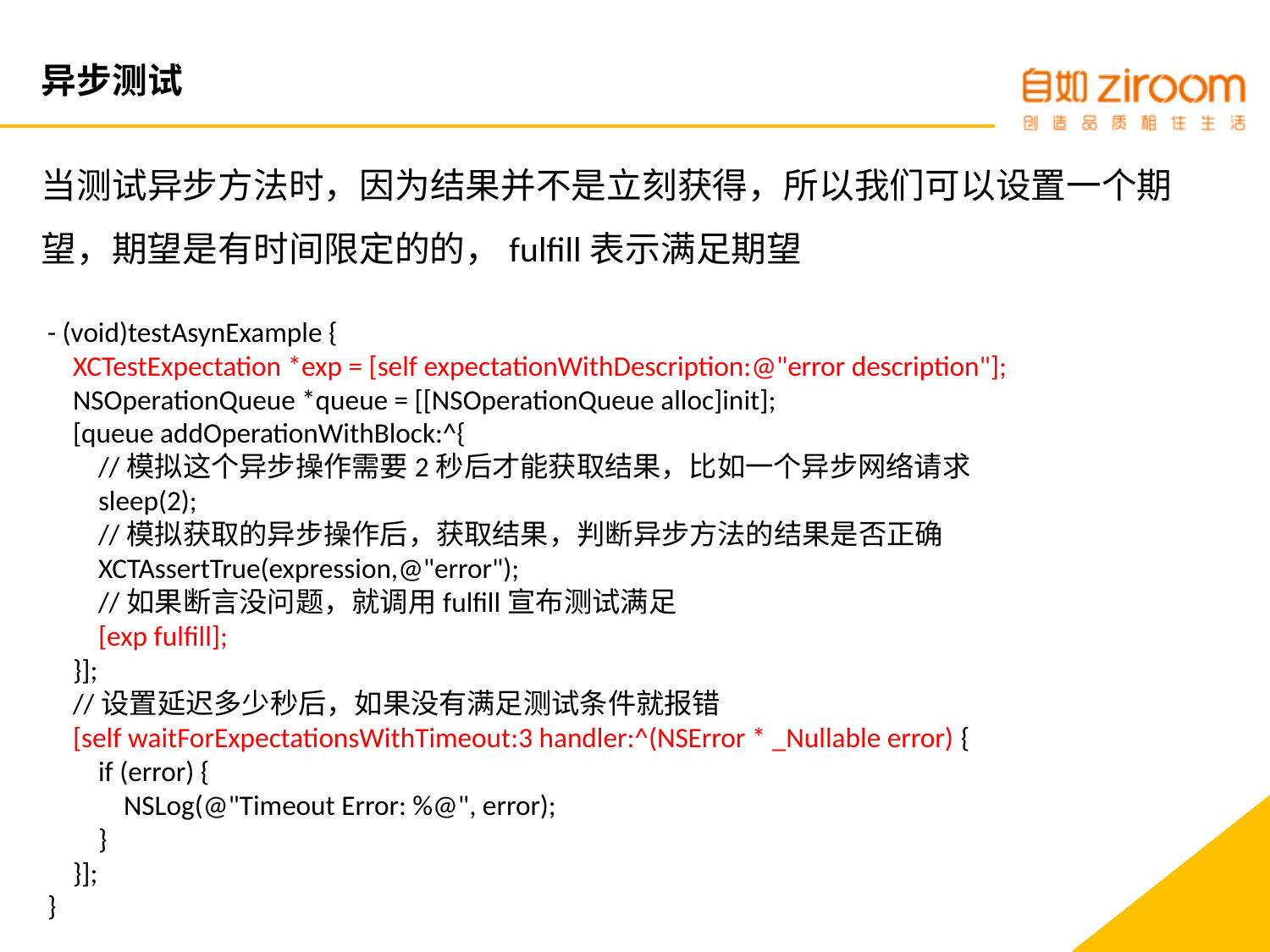

# 异步测试
当测试异步方法时，因为结果并不是立刻获得，所以我们可以设置一个期望，期望是有时间限定的的，fulfill表示满足期望
- (void)testAsynExample {
    XCTestExpectation *exp = [self expectationWithDescription:@"error description"];
    NSOperationQueue *queue = [[NSOperationQueue alloc]init];
    [queue addOperationWithBlock:^{
        //模拟这个异步操作需要2秒后才能获取结果，比如一个异步网络请求
        sleep(2);
        //模拟获取的异步操作后，获取结果，判断异步方法的结果是否正确
        XCTAssertTrue(expression,@"error");
        //如果断言没问题，就调用fulfill宣布测试满足
        [exp fulfill];
    }];
    //设置延迟多少秒后，如果没有满足测试条件就报错
    [self waitForExpectationsWithTimeout:3 handler:^(NSError * _Nullable error) {
        if (error) {
            NSLog(@"Timeout Error: %@", error);
        }
    }];
}